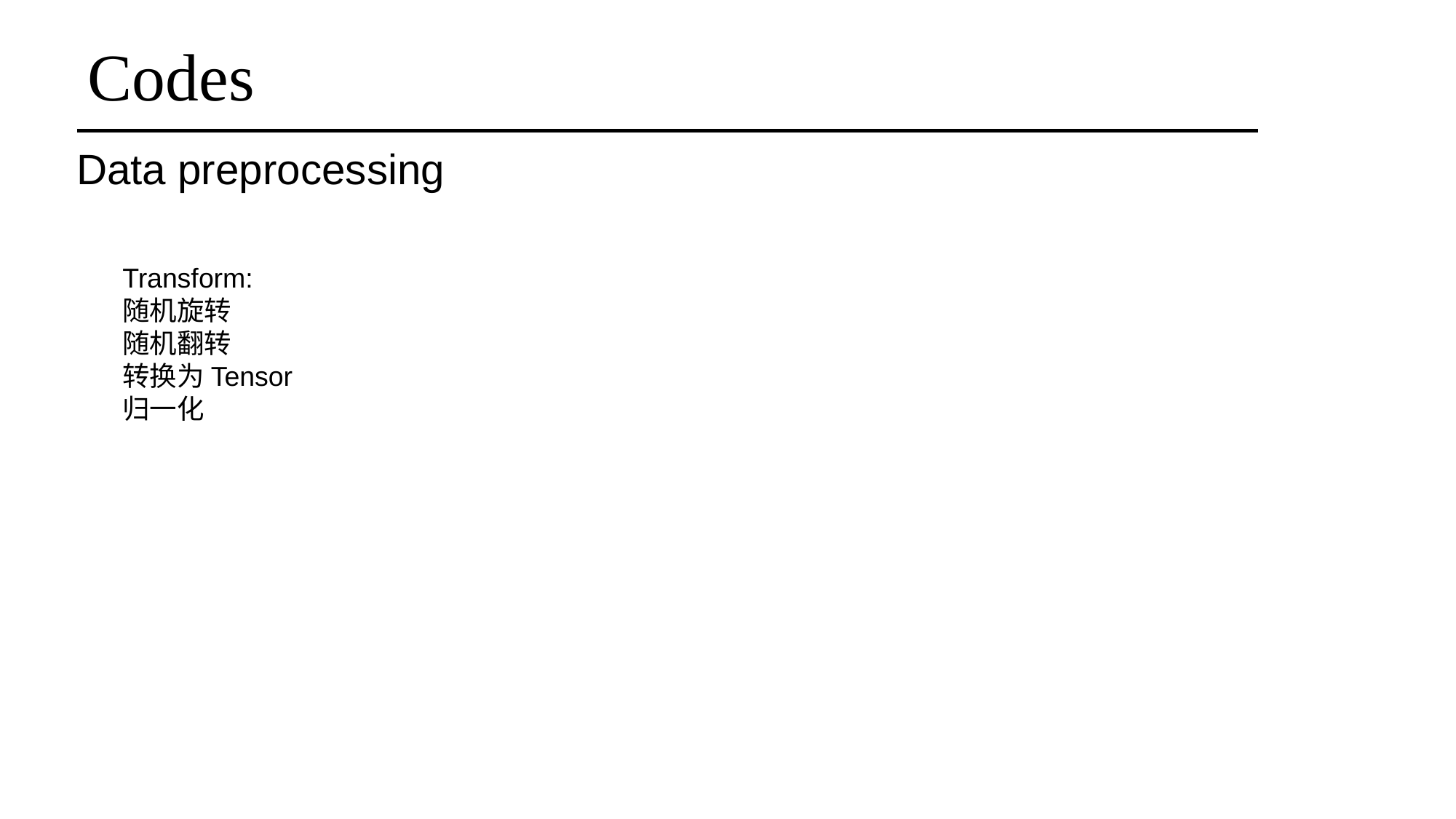

# Codes
Data preprocessing
Transform:
随机旋转
随机翻转
转换为Tensor
归一化